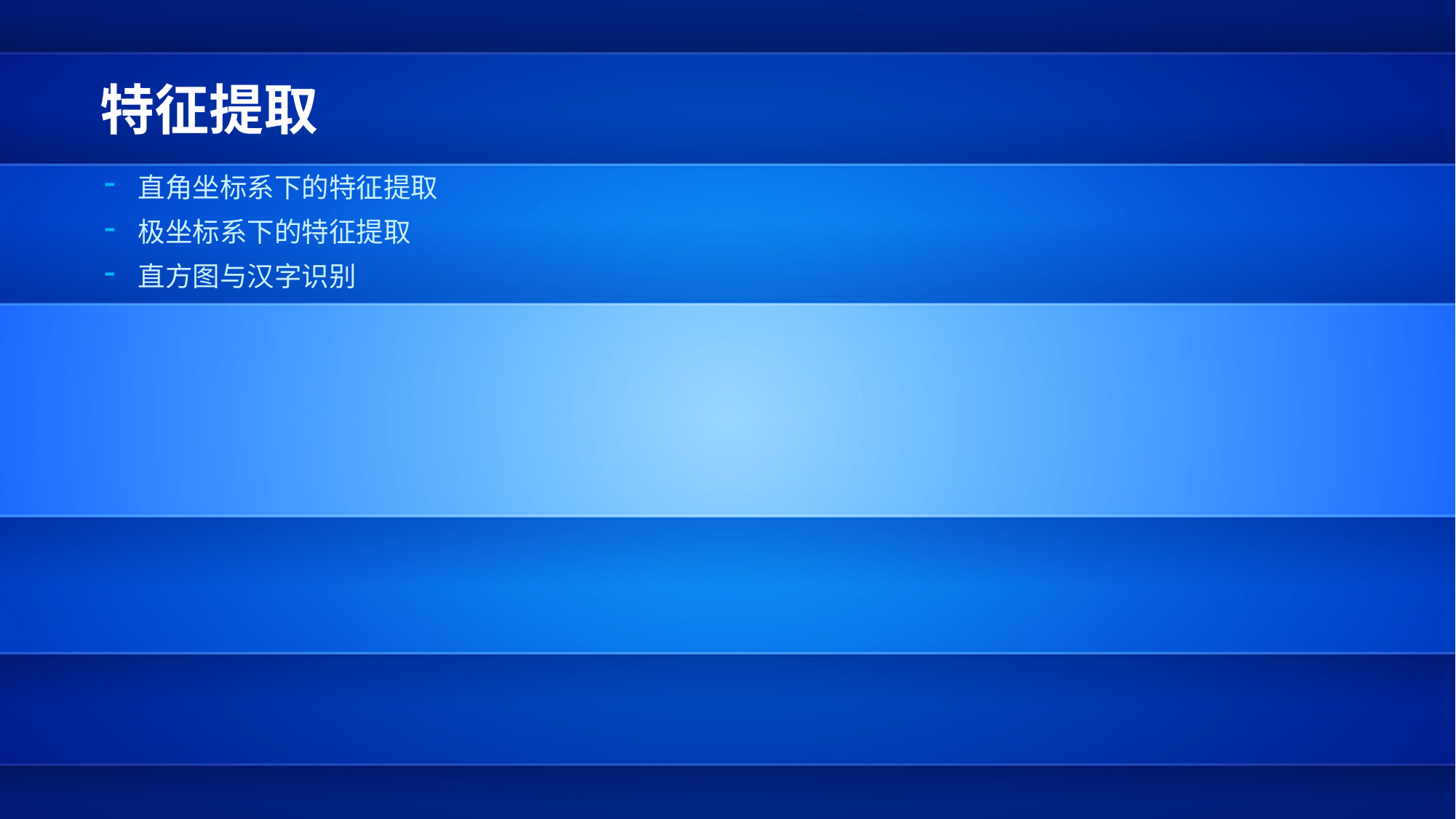

特征提取
直角坐标系下的特征提取
极坐标系下的特征提取
直方图与汉字识别
39